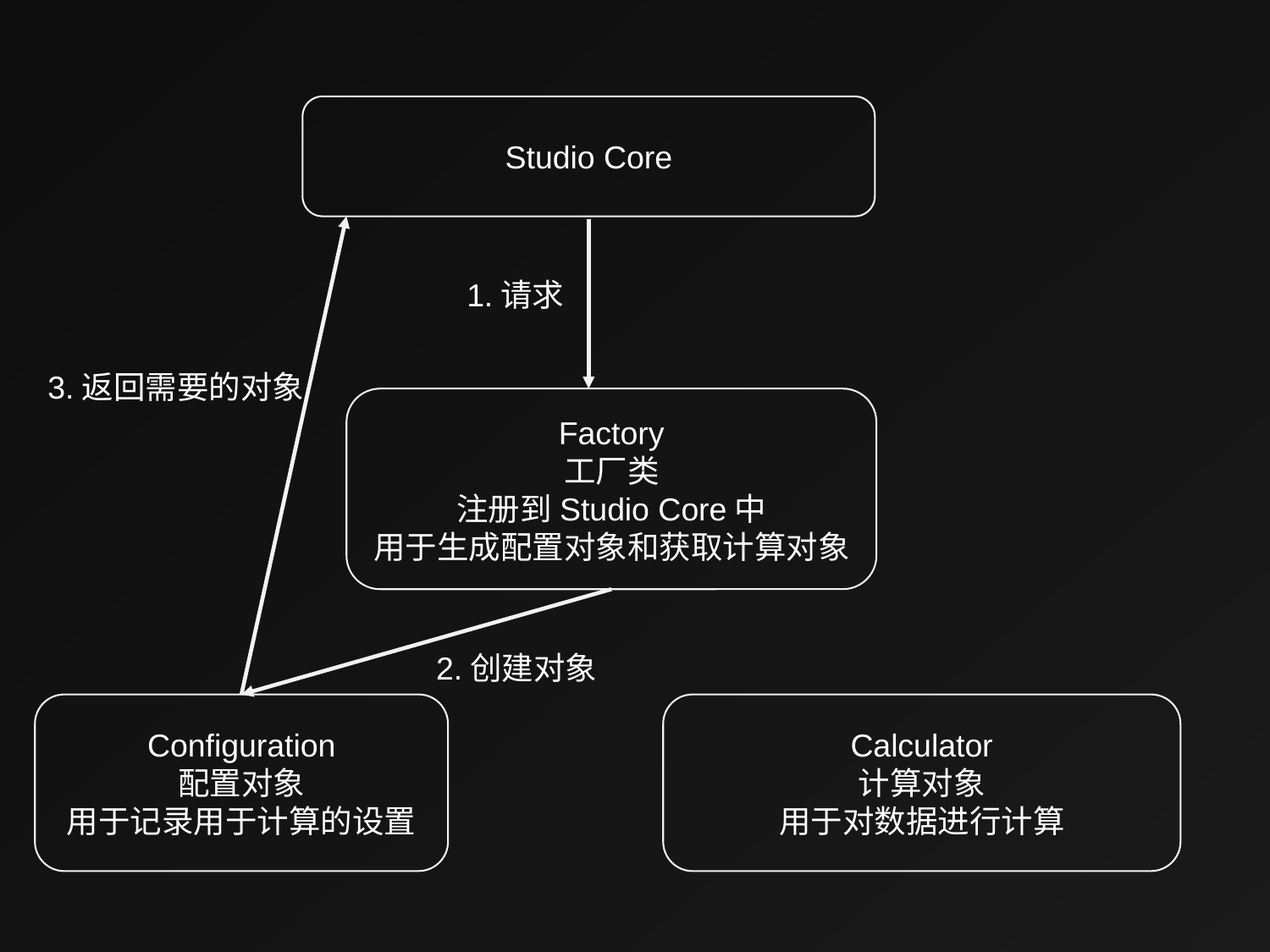

Studio Core
1.请求
3.返回需要的对象
Factory
工厂类
注册到Studio Core中
用于生成配置对象和获取计算对象
2.创建对象
Configuration
配置对象
用于记录用于计算的设置
Calculator
计算对象
用于对数据进行计算